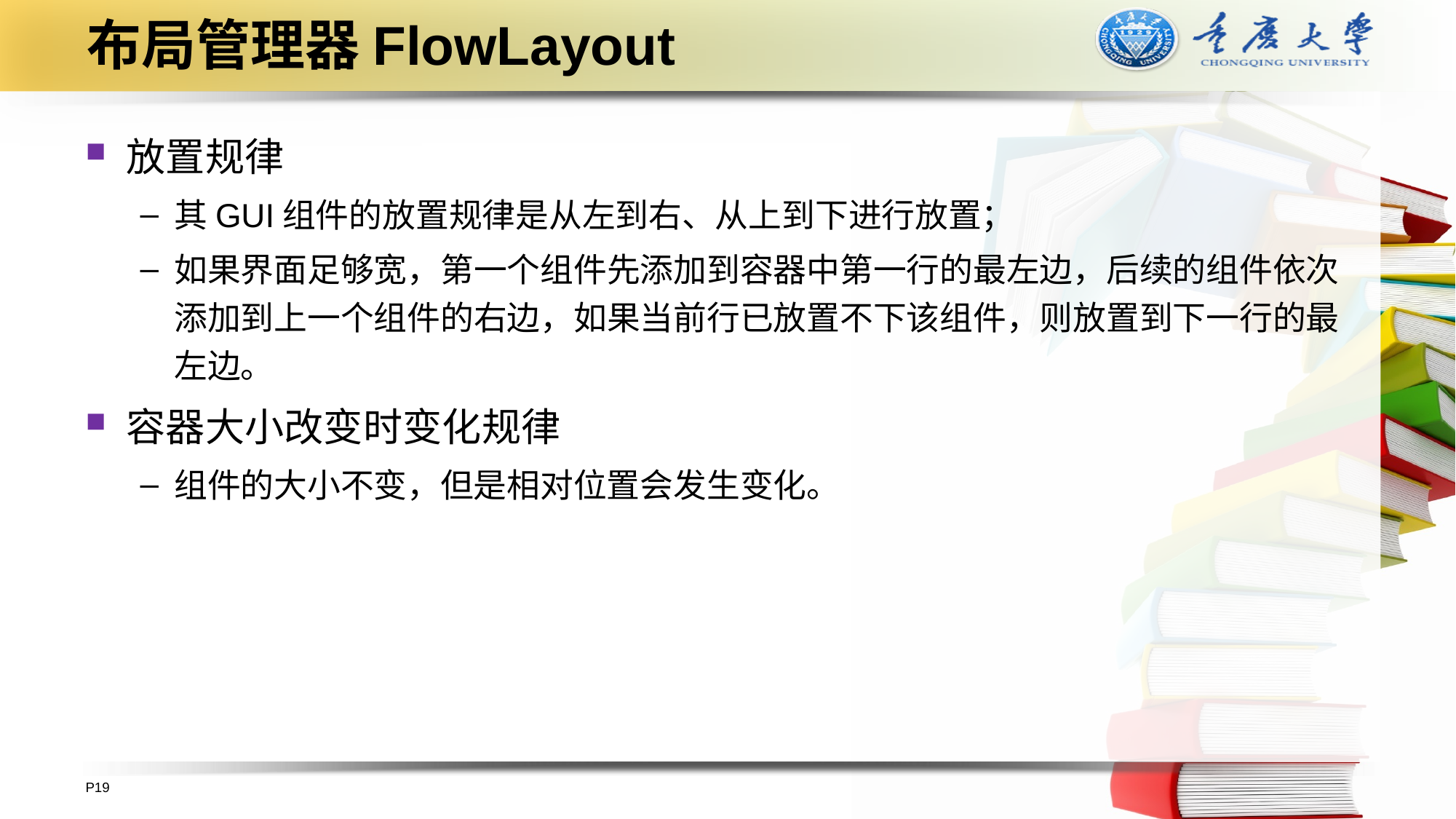

# 布局管理器FlowLayout
放置规律
其GUI组件的放置规律是从左到右、从上到下进行放置；
如果界面足够宽，第一个组件先添加到容器中第一行的最左边，后续的组件依次添加到上一个组件的右边，如果当前行已放置不下该组件，则放置到下一行的最左边。
容器大小改变时变化规律
组件的大小不变，但是相对位置会发生变化。

P19